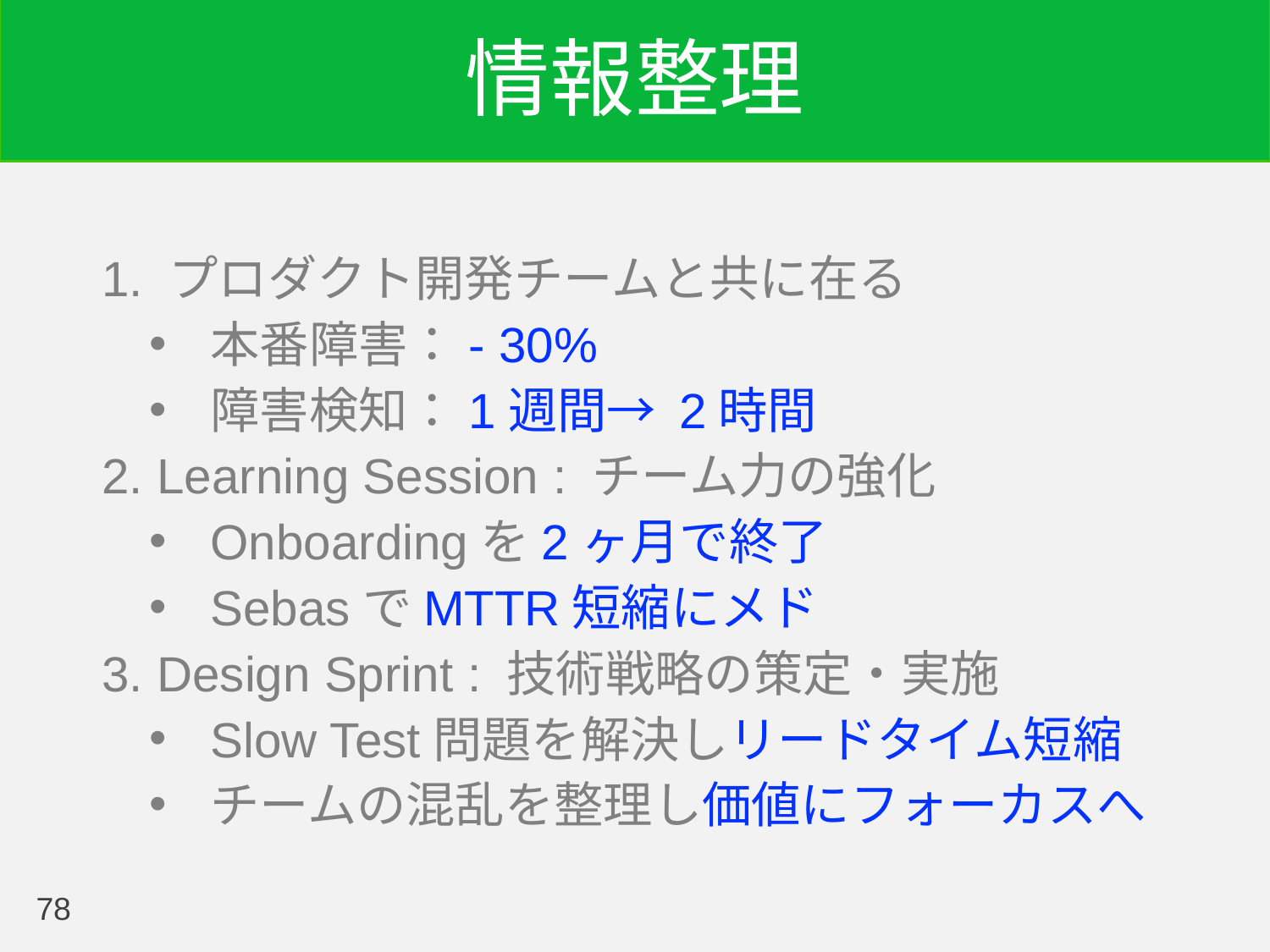

# 情報整理
1. プロダクト開発チームと共に在る
本番障害：- 30%
障害検知：1週間→ 2時間
2. Learning Session : チーム力の強化
Onboardingを2ヶ月で終了
SebasでMTTR短縮にメド
3. Design Sprint : 技術戦略の策定・実施
Slow Test問題を解決しリードタイム短縮
チームの混乱を整理し価値にフォーカスへ
78